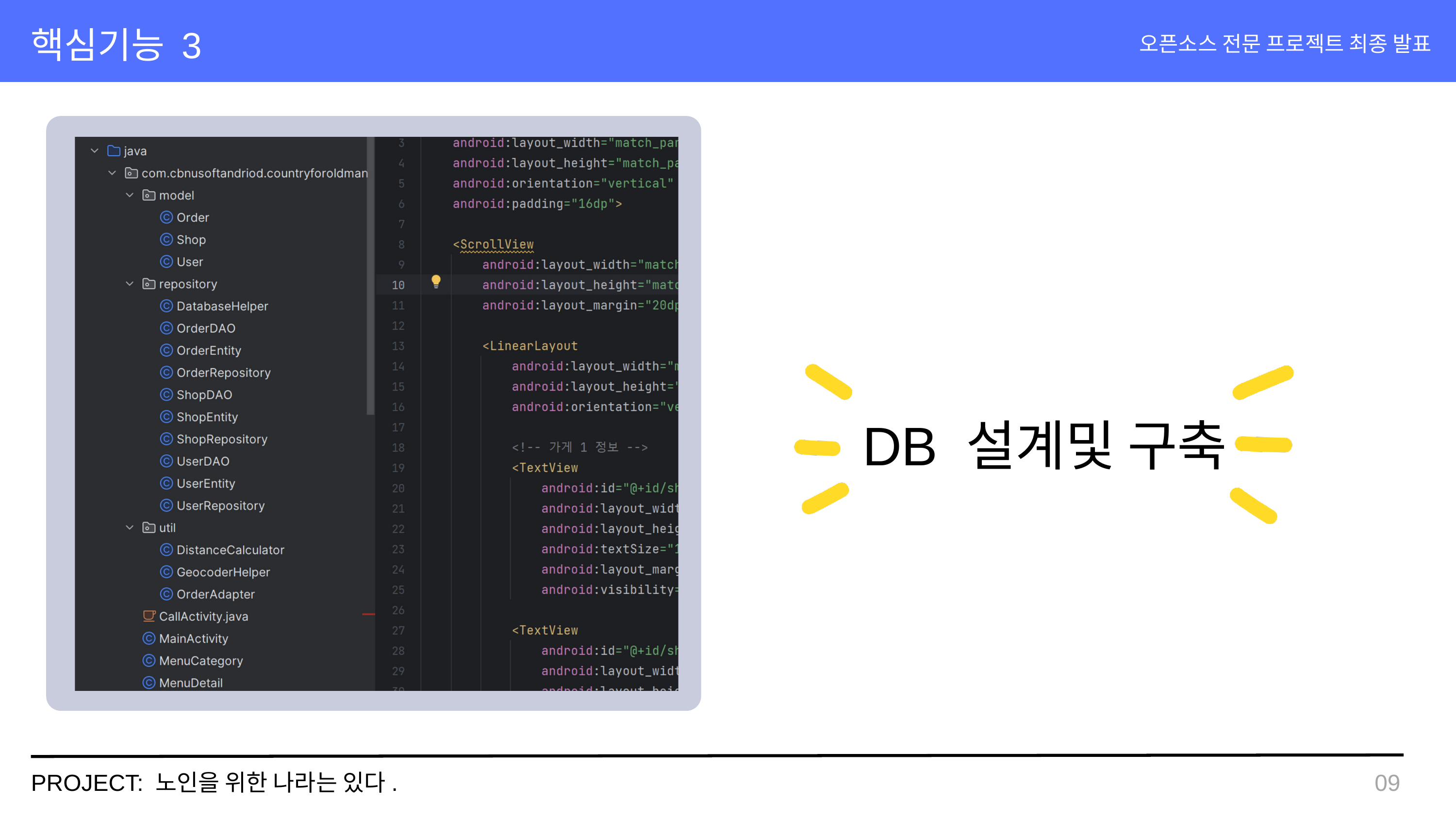

핵심기능 3
오픈소스 전문 프로젝트 최종 발표

DB 설계및 구축

PROJECT: 노인을 위한 나라는 있다.
09